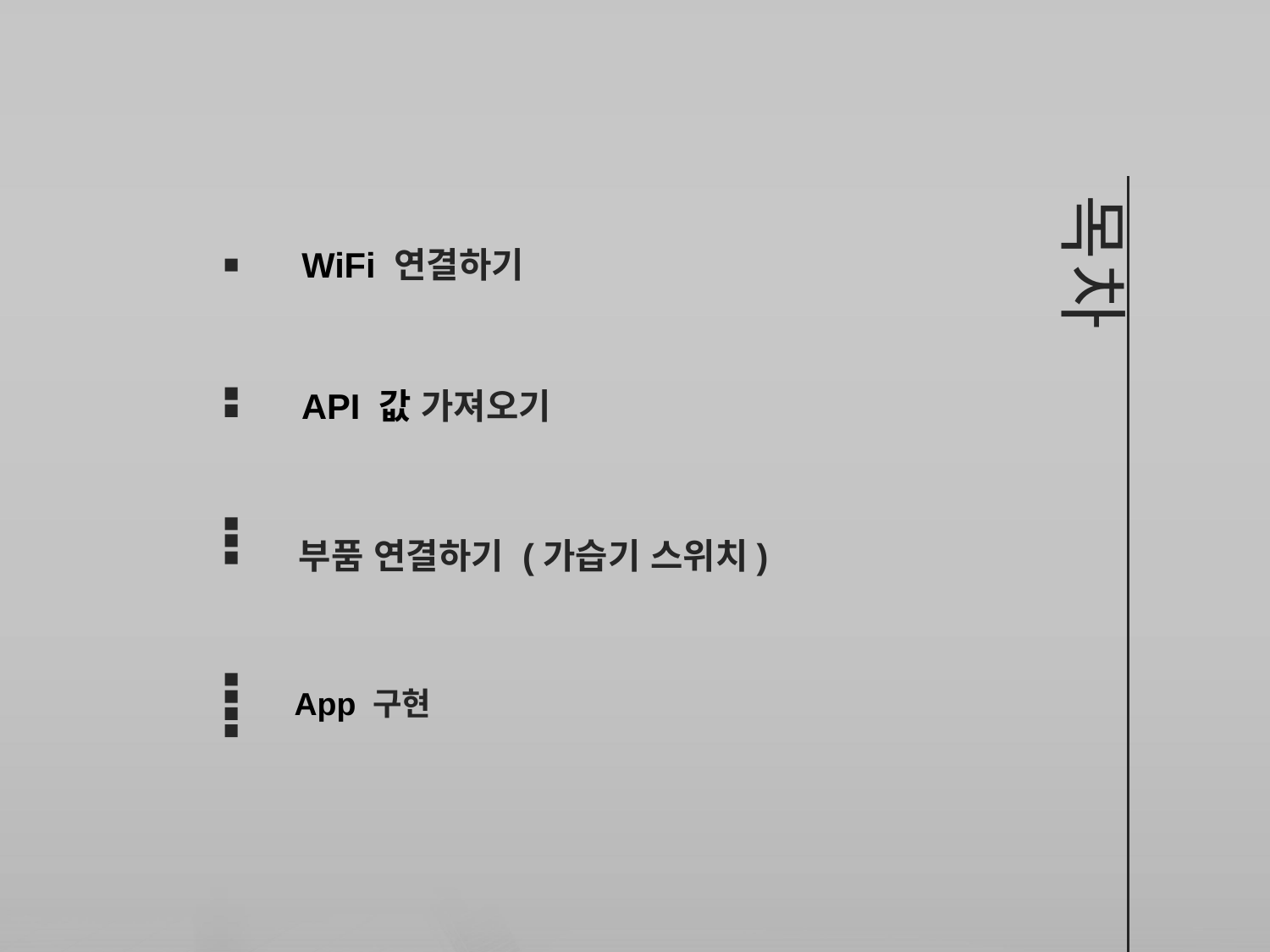

목차
WiFi 연결하기

API 값 가져오기

부품 연결하기 (가습기 스위치)

App 구현